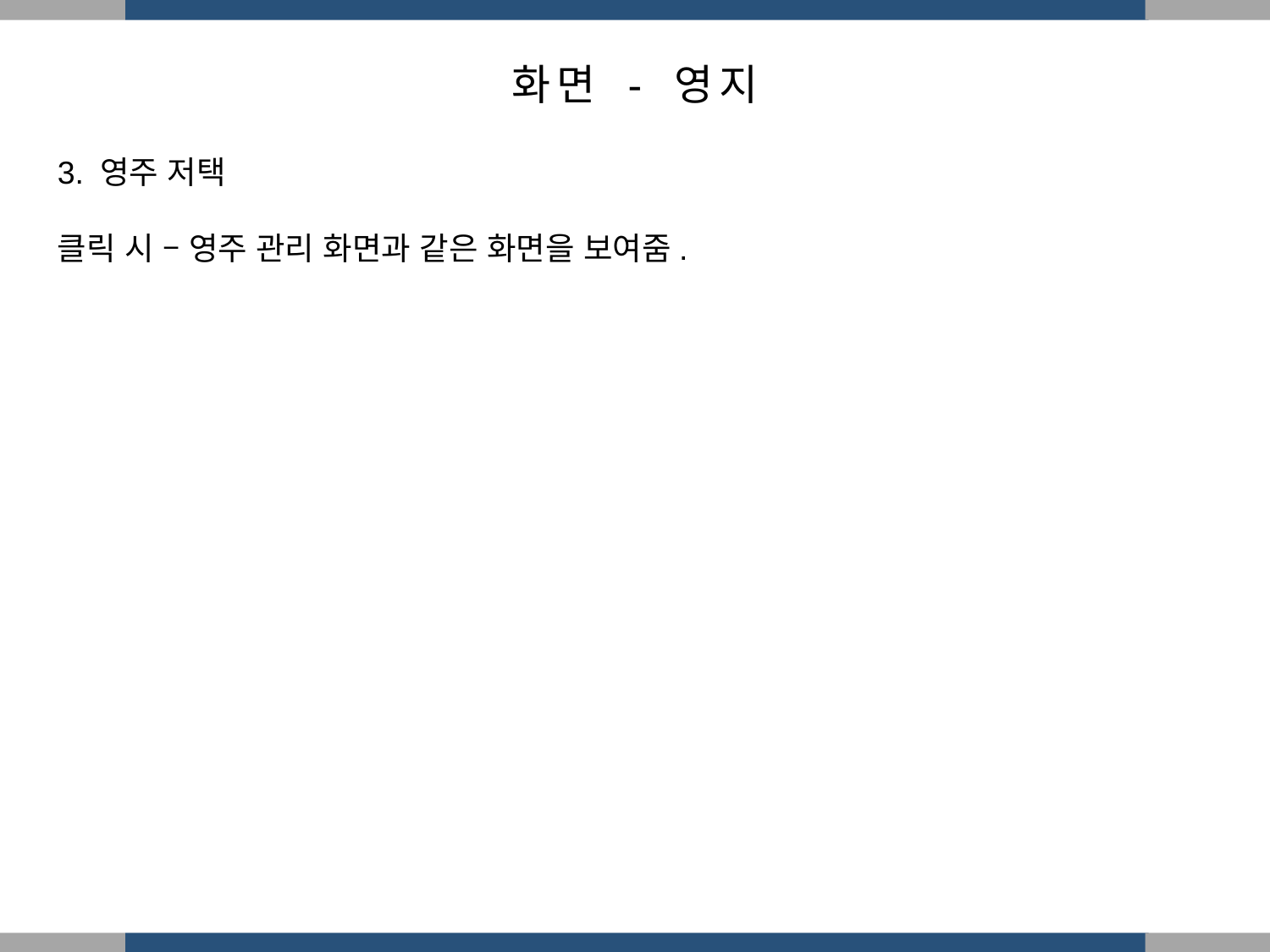

화면 - 영지
3. 영주 저택

클릭 시 – 영주 관리 화면과 같은 화면을 보여줌.